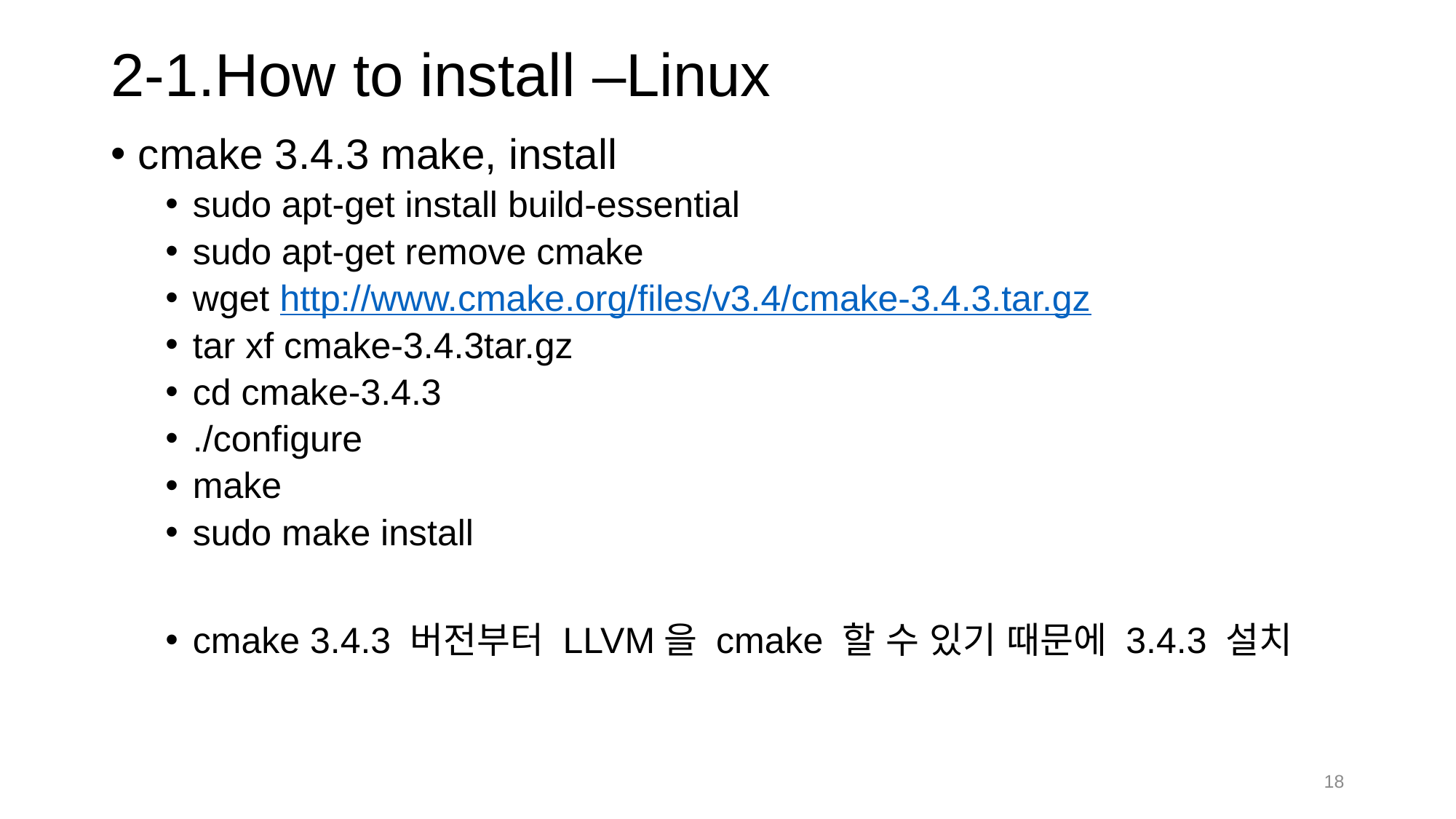

# 2-1.How to install –Linux
cmake 3.4.3 make, install
sudo apt-get install build-essential
sudo apt-get remove cmake
wget http://www.cmake.org/files/v3.4/cmake-3.4.3.tar.gz
tar xf cmake-3.4.3tar.gz
cd cmake-3.4.3
./configure
make
sudo make install

cmake 3.4.3 버전부터 LLVM을 cmake 할 수 있기 때문에 3.4.3 설치
18